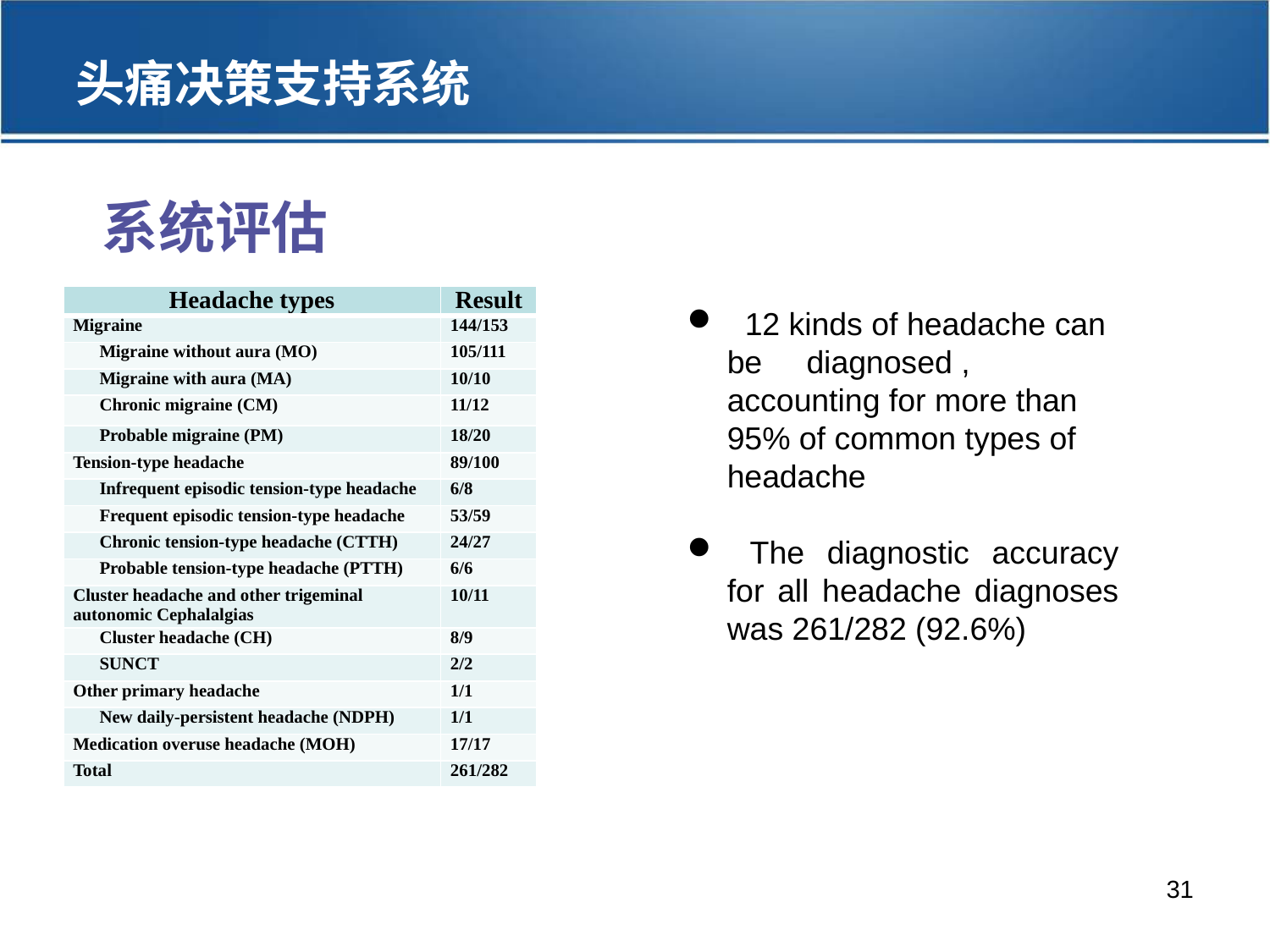

头痛决策支持系统
系统评估
| Headache types | Result |
| --- | --- |
| Migraine | 144/153 |
| Migraine without aura (MO) | 105/111 |
| Migraine with aura (MA) | 10/10 |
| Chronic migraine (CM) | 11/12 |
| Probable migraine (PM) | 18/20 |
| Tension-type headache | 89/100 |
| Infrequent episodic tension-type headache | 6/8 |
| Frequent episodic tension-type headache | 53/59 |
| Chronic tension-type headache (CTTH) | 24/27 |
| Probable tension-type headache (PTTH) | 6/6 |
| Cluster headache and other trigeminal autonomic Cephalalgias | 10/11 |
| Cluster headache (CH) | 8/9 |
| SUNCT | 2/2 |
| Other primary headache | 1/1 |
| New daily-persistent headache (NDPH) | 1/1 |
| Medication overuse headache (MOH) | 17/17 |
| Total | 261/282 |
  12 kinds of headache can be     diagnosed , accounting for more than 95% of common types of headache

 The diagnostic accuracy for all headache diagnoses was 261/282 (92.6%)
31